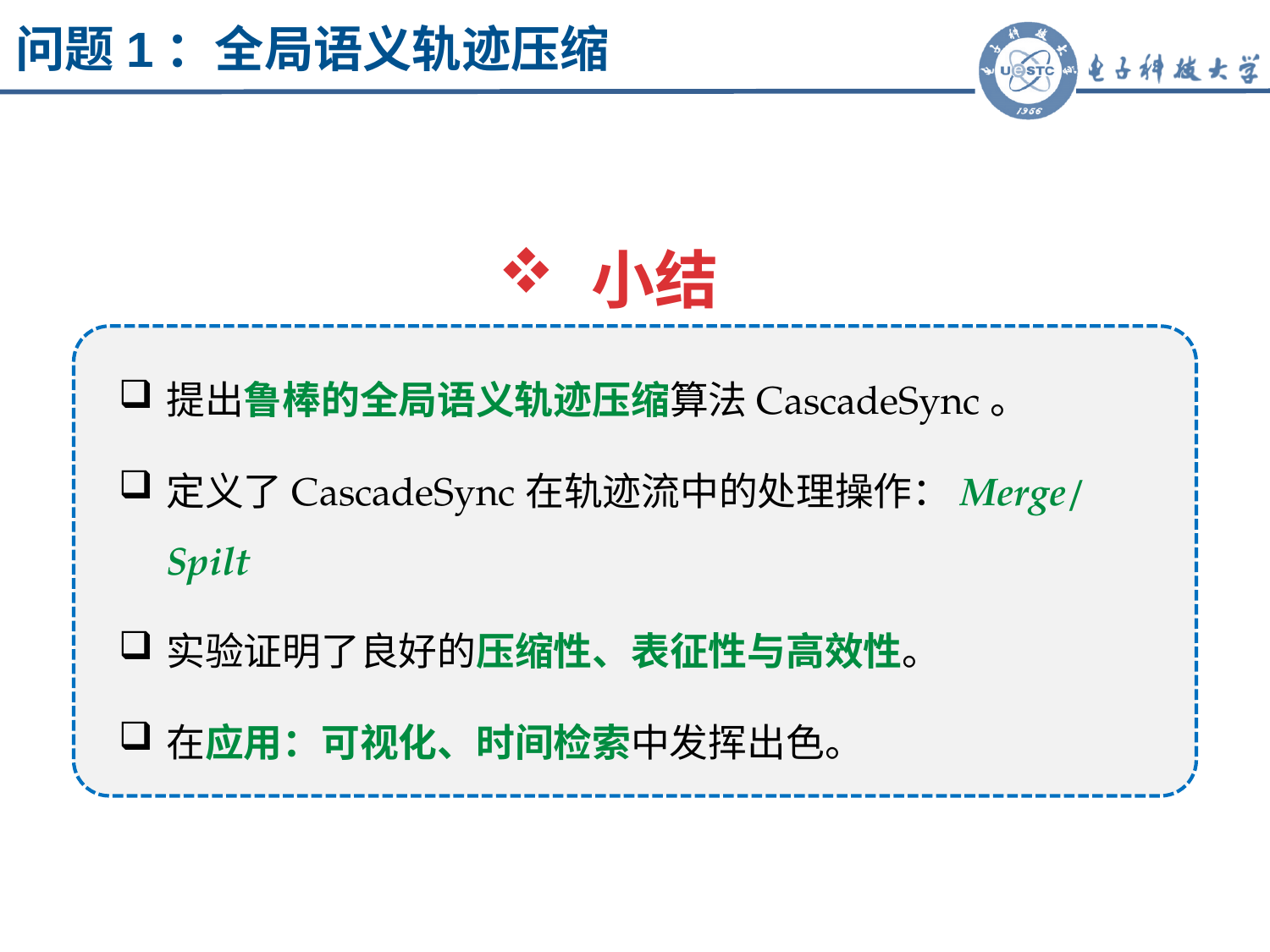

问题1：全局语义轨迹压缩
 小结

提出鲁棒的全局语义轨迹压缩算法CascadeSync。
定义了CascadeSync在轨迹流中的处理操作：Merge/Spilt
实验证明了良好的压缩性、表征性与高效性。
在应用：可视化、时间检索中发挥出色。